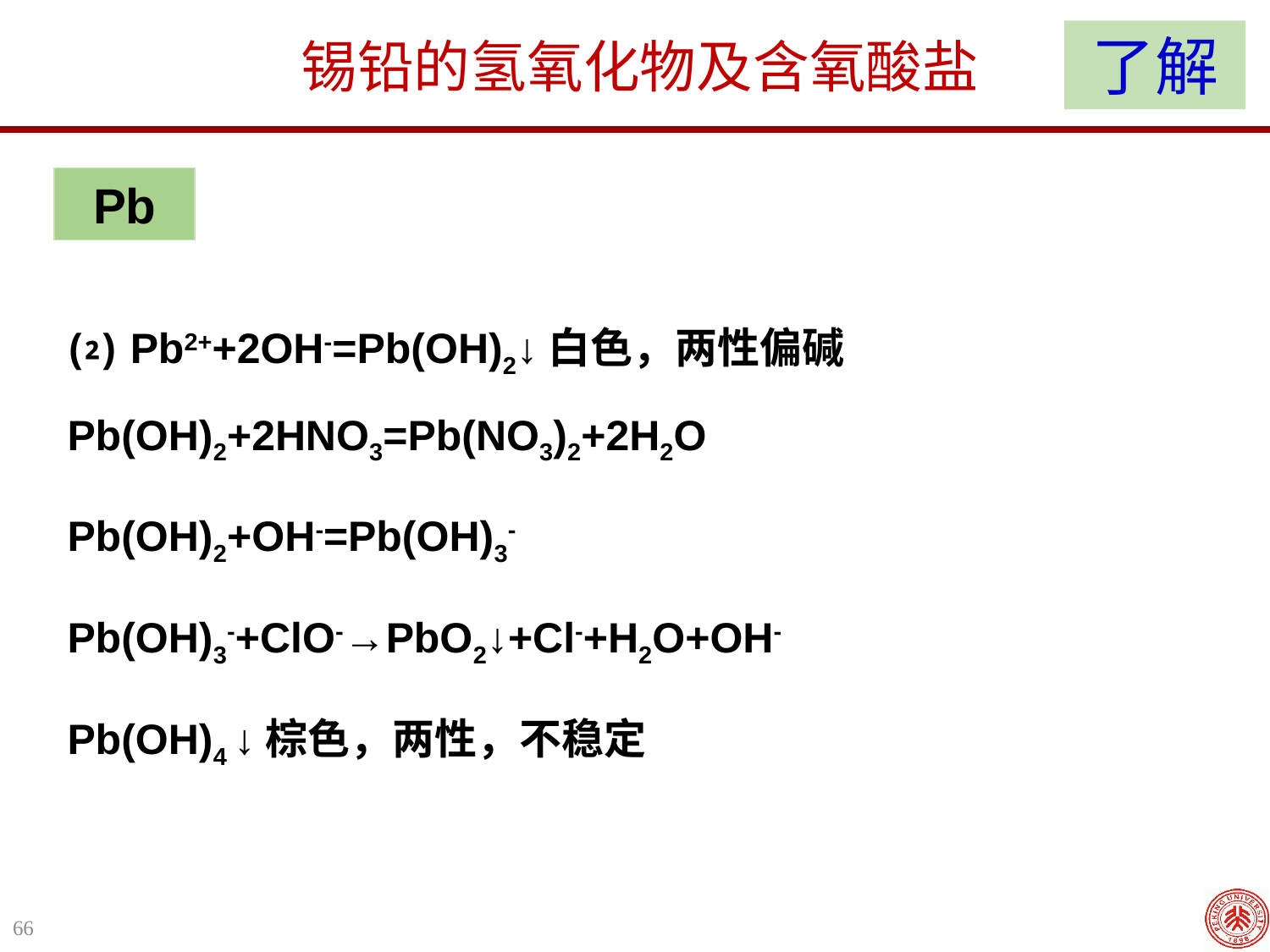

了解
锡铅的氢氧化物及含氧酸盐

Pb
⑵ Pb2++2OH-=Pb(OH)2↓白色，两性偏碱    Pb(OH)2+2HNO3=Pb(NO3)2+2H2O
Pb(OH)2+OH-=Pb(OH)3-
Pb(OH)3-+ClO-→PbO2↓+Cl-+H2O+OH-
Pb(OH)4 ↓棕色，两性，不稳定
66